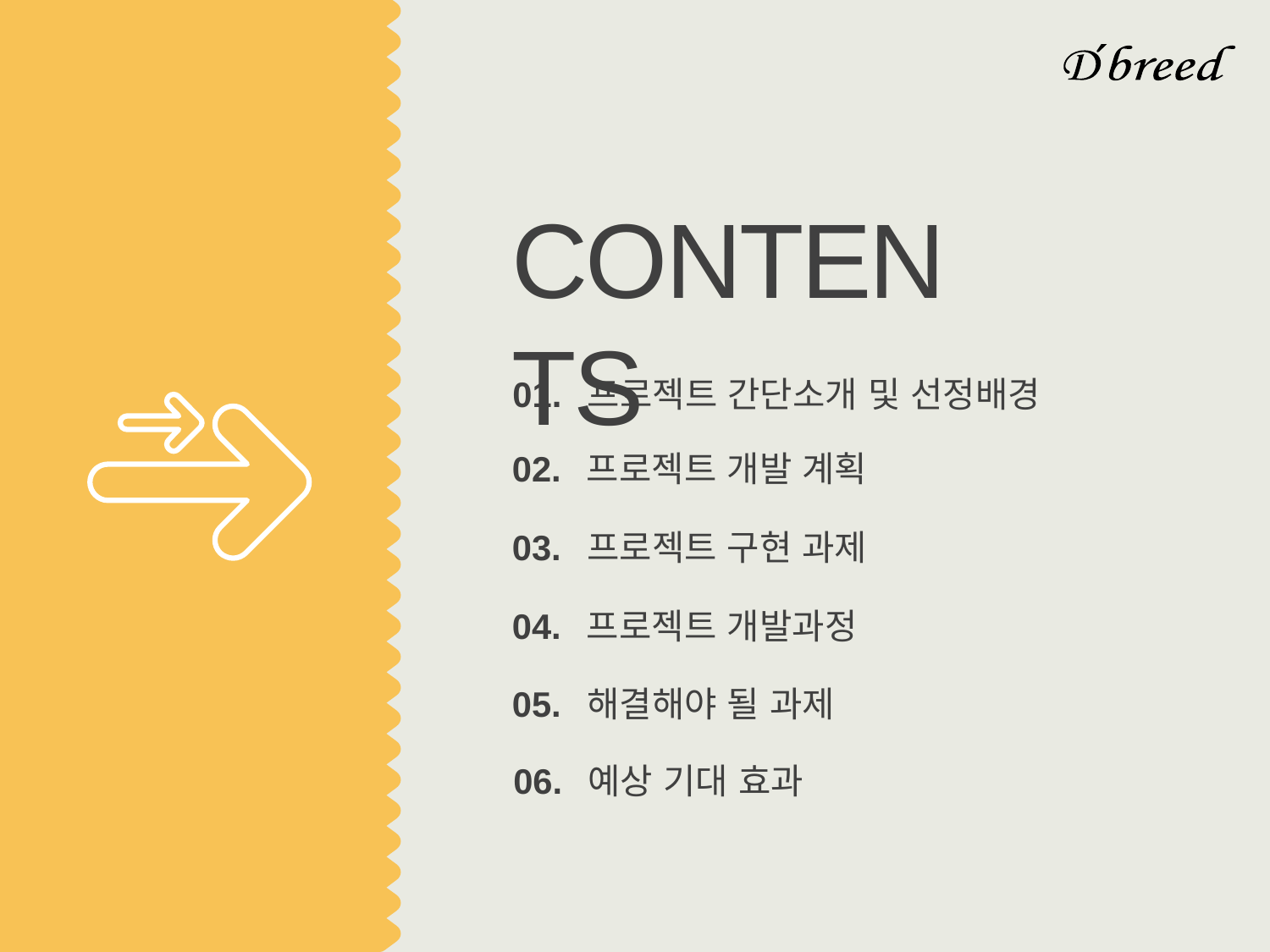

CONTENTS
01.
프로젝트 간단소개 및 선정배경

02.
프로젝트 개발 계획
프로젝트 구현 과제
03.
04.
프로젝트 개발과정
해결해야 될 과제
05.
06.
예상 기대 효과